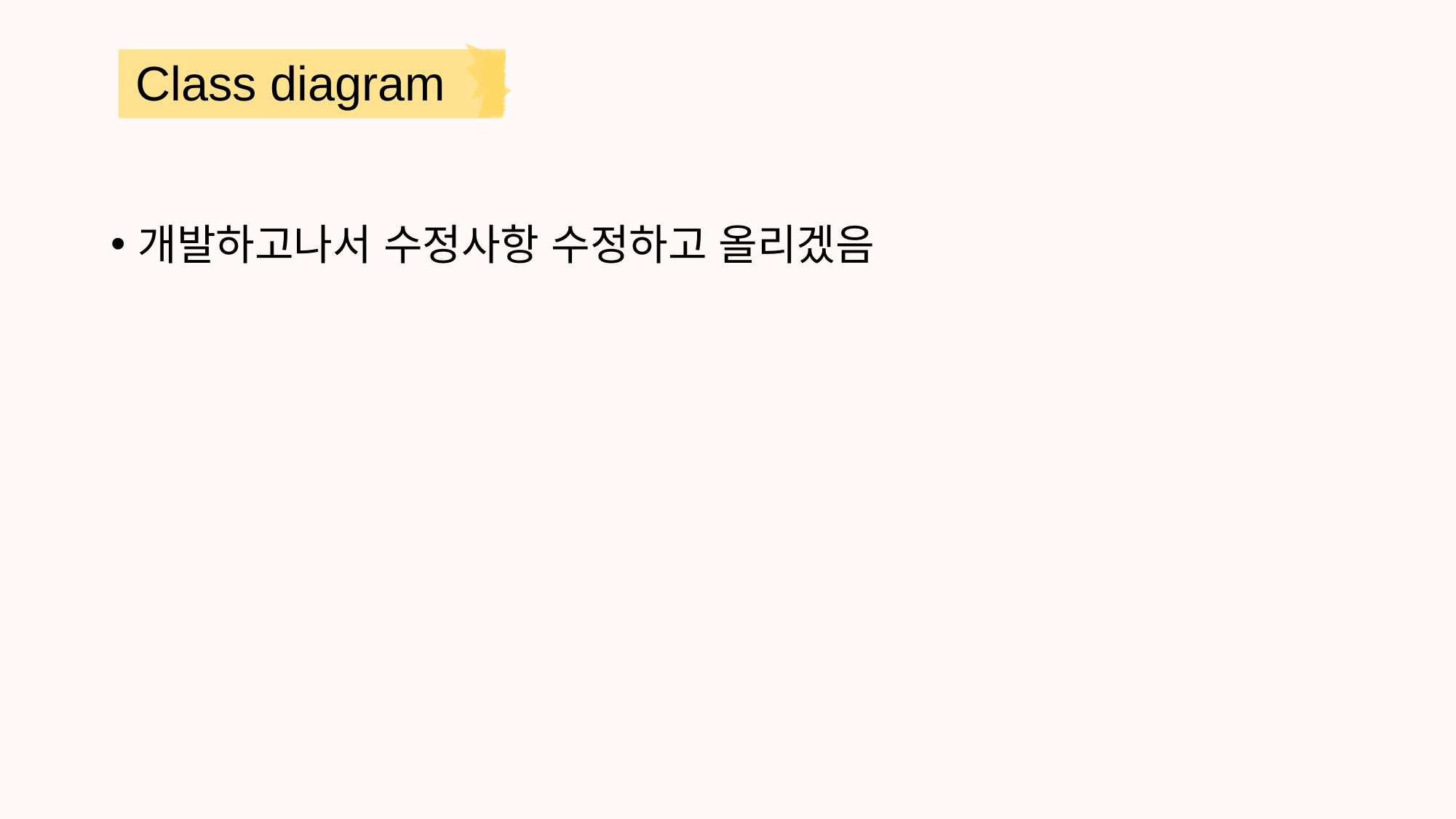

# Class diagram
개발하고나서 수정사항 수정하고 올리겠음